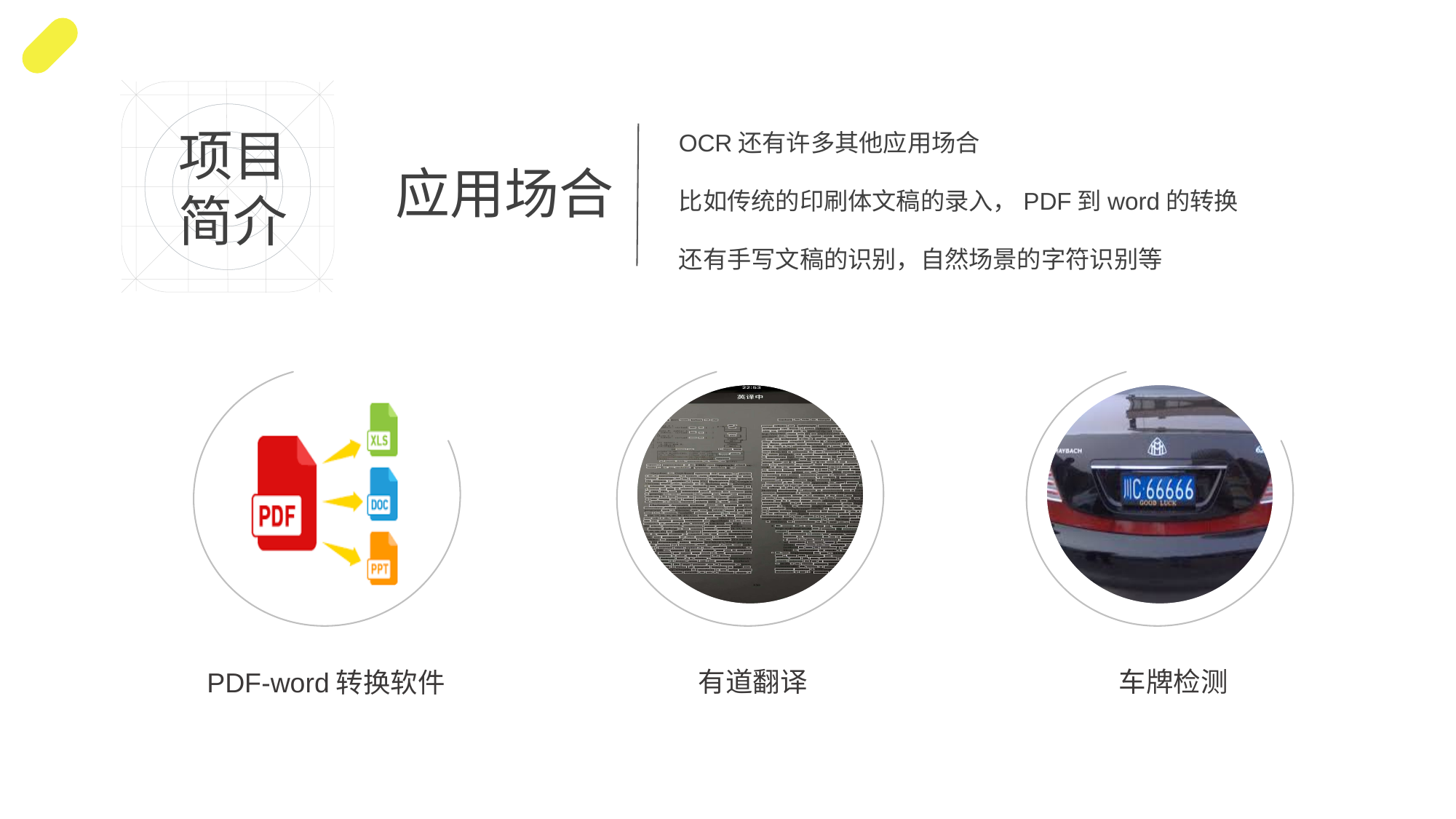

项目
简介
OCR还有许多其他应用场合

比如传统的印刷体文稿的录入，PDF到word的转换

还有手写文稿的识别，自然场景的字符识别等
应用场合

有道翻译
车牌检测
PDF-word转换软件